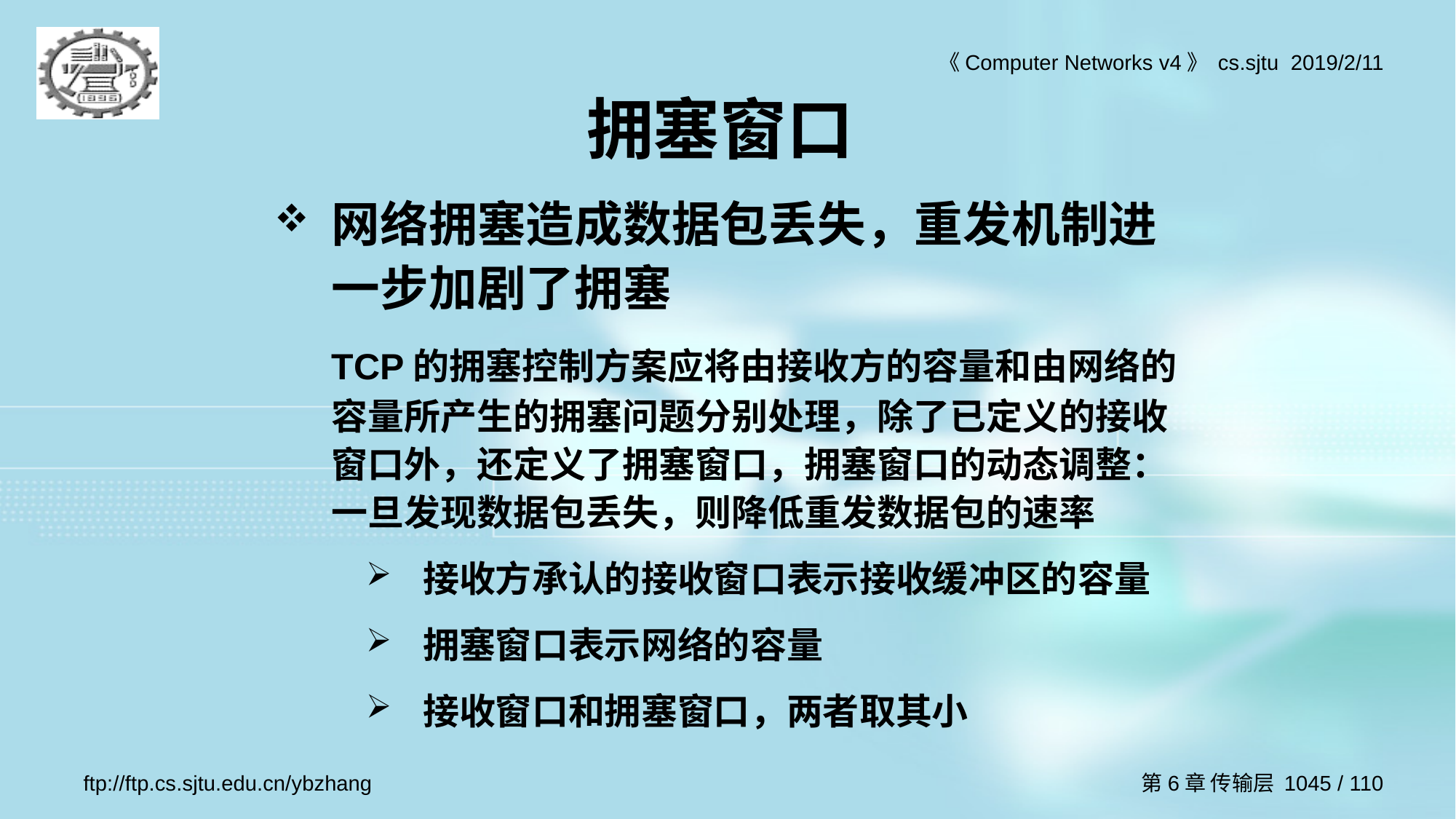

# 拥塞窗口
网络拥塞造成数据包丢失，重发机制进一步加剧了拥塞
	TCP的拥塞控制方案应将由接收方的容量和由网络的容量所产生的拥塞问题分别处理，除了已定义的接收窗口外，还定义了拥塞窗口，拥塞窗口的动态调整：一旦发现数据包丢失，则降低重发数据包的速率
接收方承认的接收窗口表示接收缓冲区的容量
拥塞窗口表示网络的容量
接收窗口和拥塞窗口，两者取其小